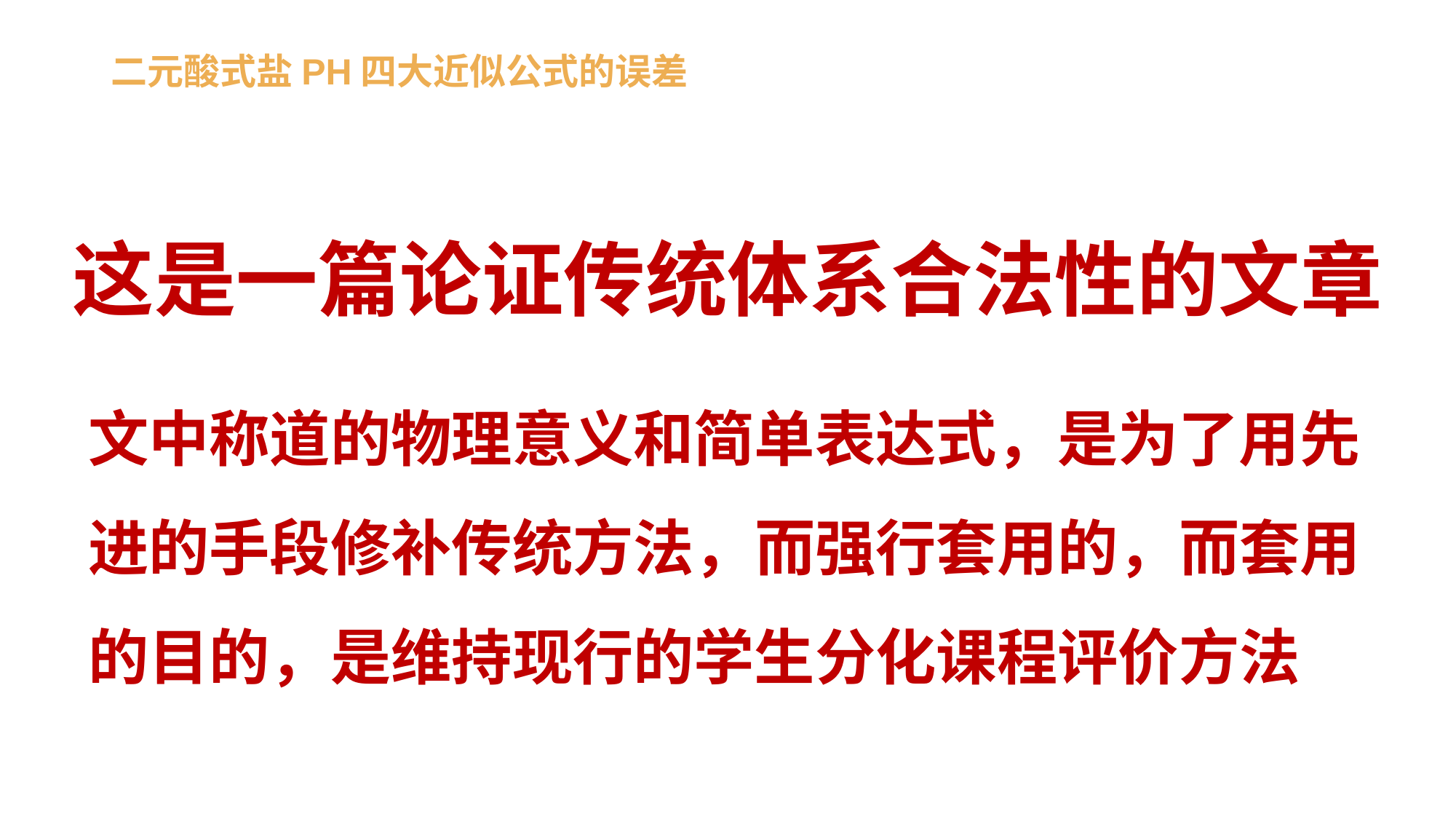

# 二元酸式盐PH四大近似公式的误差
这是一篇论证传统体系合法性的文章
文中称道的物理意义和简单表达式，是为了用先进的手段修补传统方法，而强行套用的，而套用的目的，是维持现行的学生分化课程评价方法
33